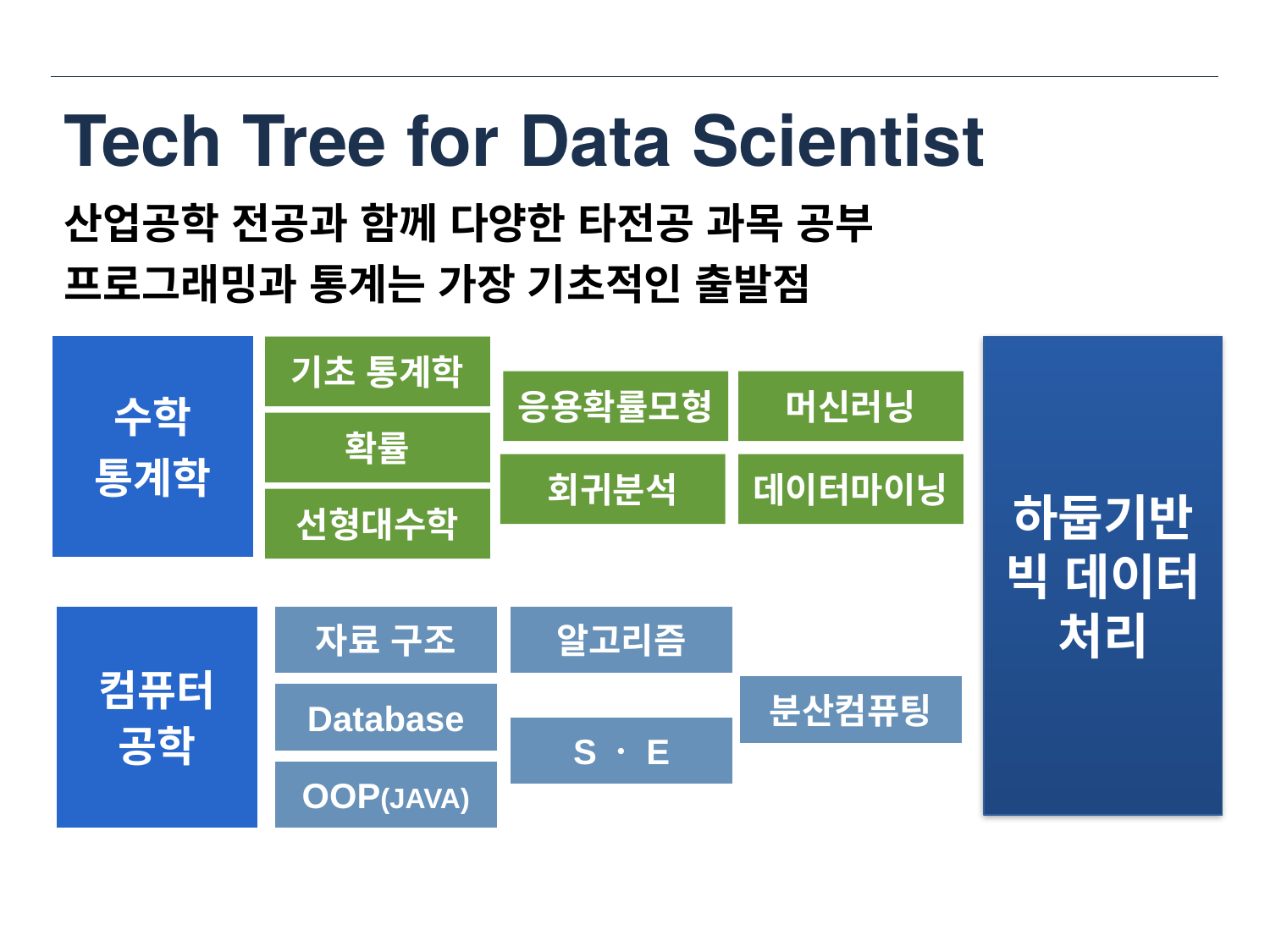

# Tech Tree for Data Scientist
산업공학 전공과 함께 다양한 타전공 과목 공부
프로그래밍과 통계는 가장 기초적인 출발점
수학
통계학
기초 통계학
확률
선형대수학
하둡기반
빅 데이터
처리
응용확률모형
회귀분석
머신러닝
데이터마이닝
컴퓨터
공학
자료 구조
알고리즘
분산컴퓨팅
Database
SㆍE
OOP(JAVA)